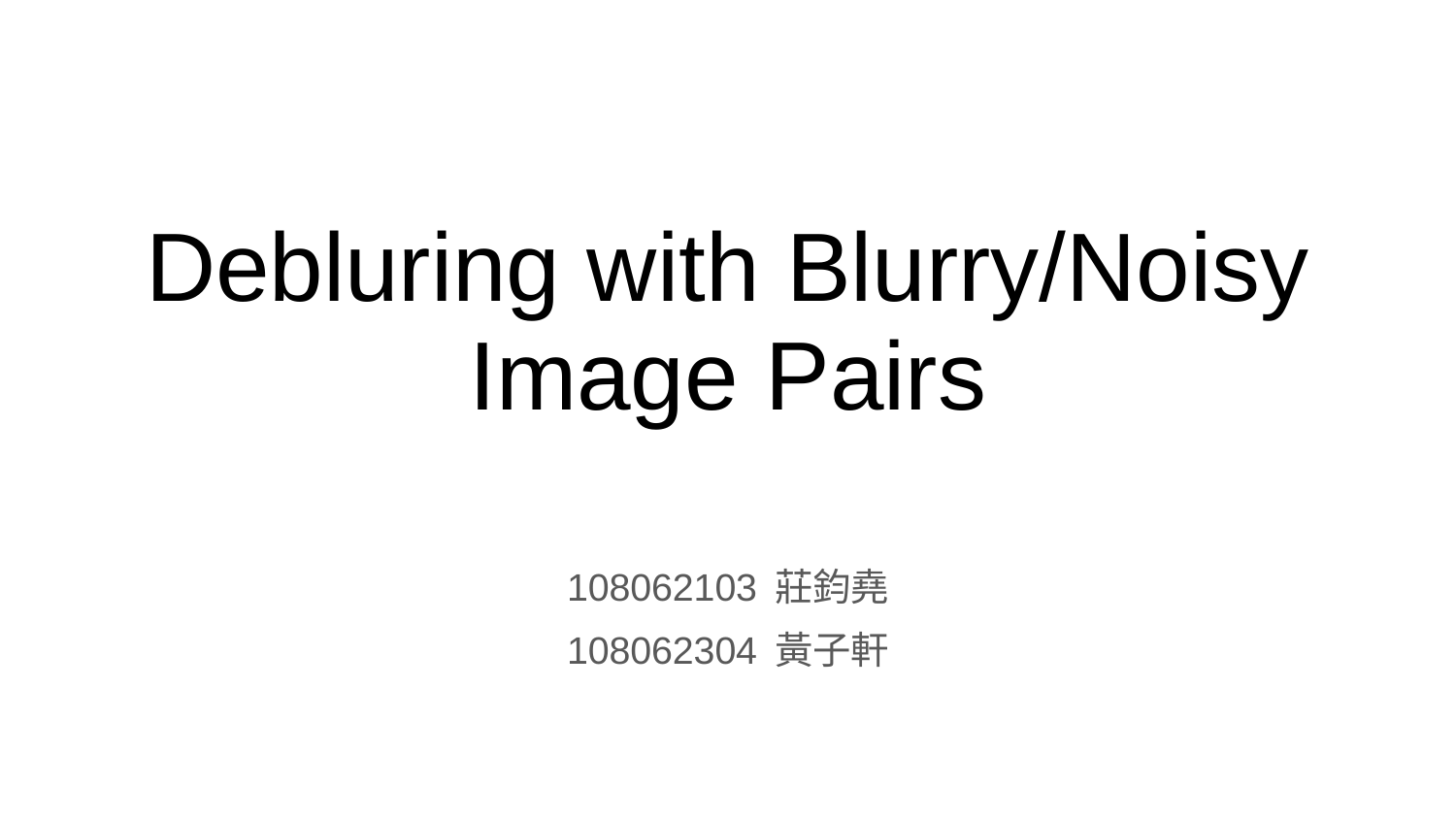

# Debluring with Blurry/Noisy Image Pairs
108062103 莊鈞堯
108062304 黃子軒